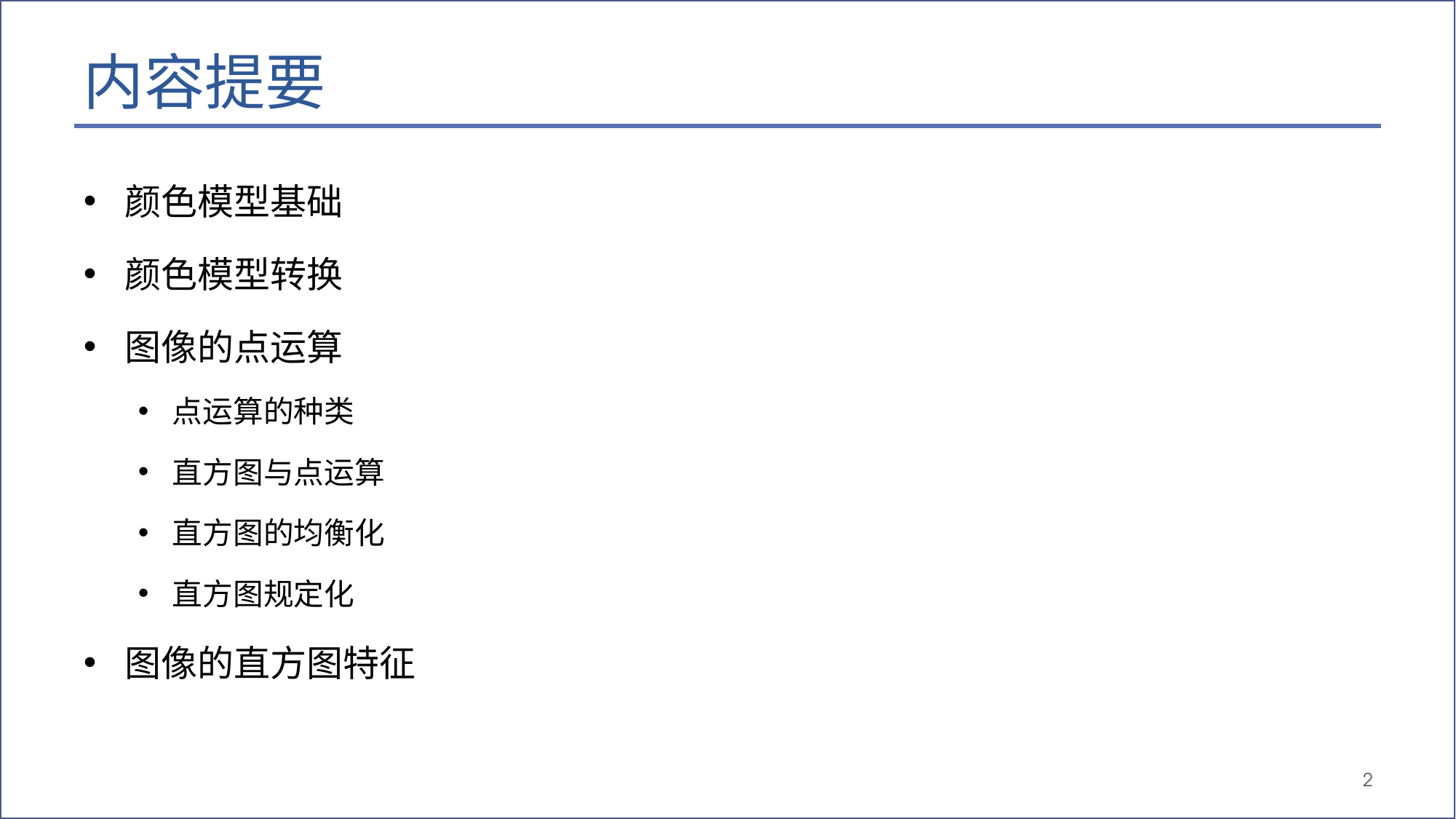

# 内容提要
颜色模型基础
颜色模型转换
图像的点运算
点运算的种类
直方图与点运算
直方图的均衡化
直方图规定化
图像的直方图特征

2